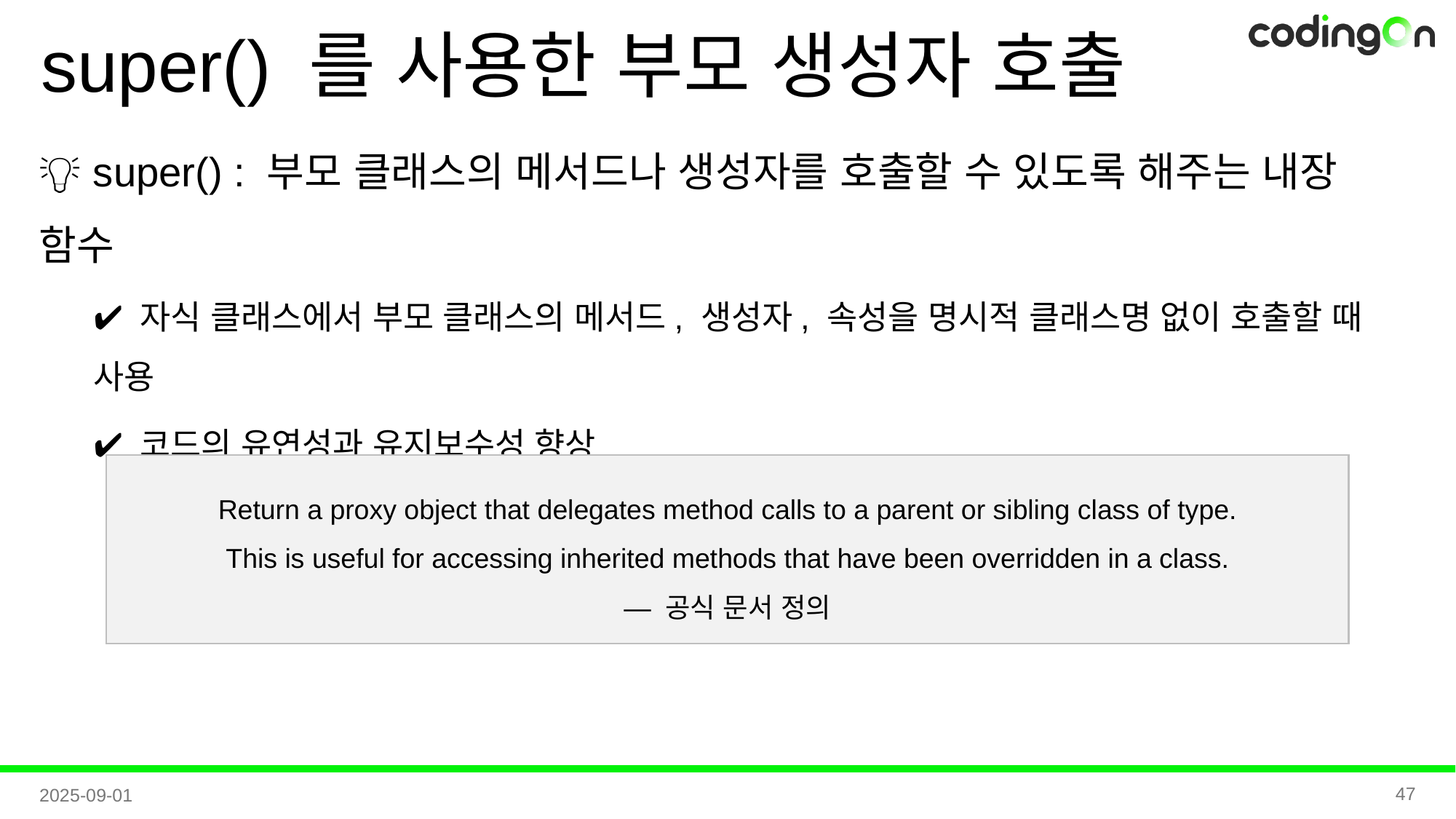

# super() 를 사용한 부모 생성자 호출
💡 super() : 부모 클래스의 메서드나 생성자를 호출할 수 있도록 해주는 내장 함수
✔️ 자식 클래스에서 부모 클래스의 메서드, 생성자, 속성을 명시적 클래스명 없이 호출할 때 사용
✔️ 코드의 유연성과 유지보수성 향상
Return a proxy object that delegates method calls to a parent or sibling class of type.
This is useful for accessing inherited methods that have been overridden in a class.
— 공식 문서 정의
47
2025-09-01